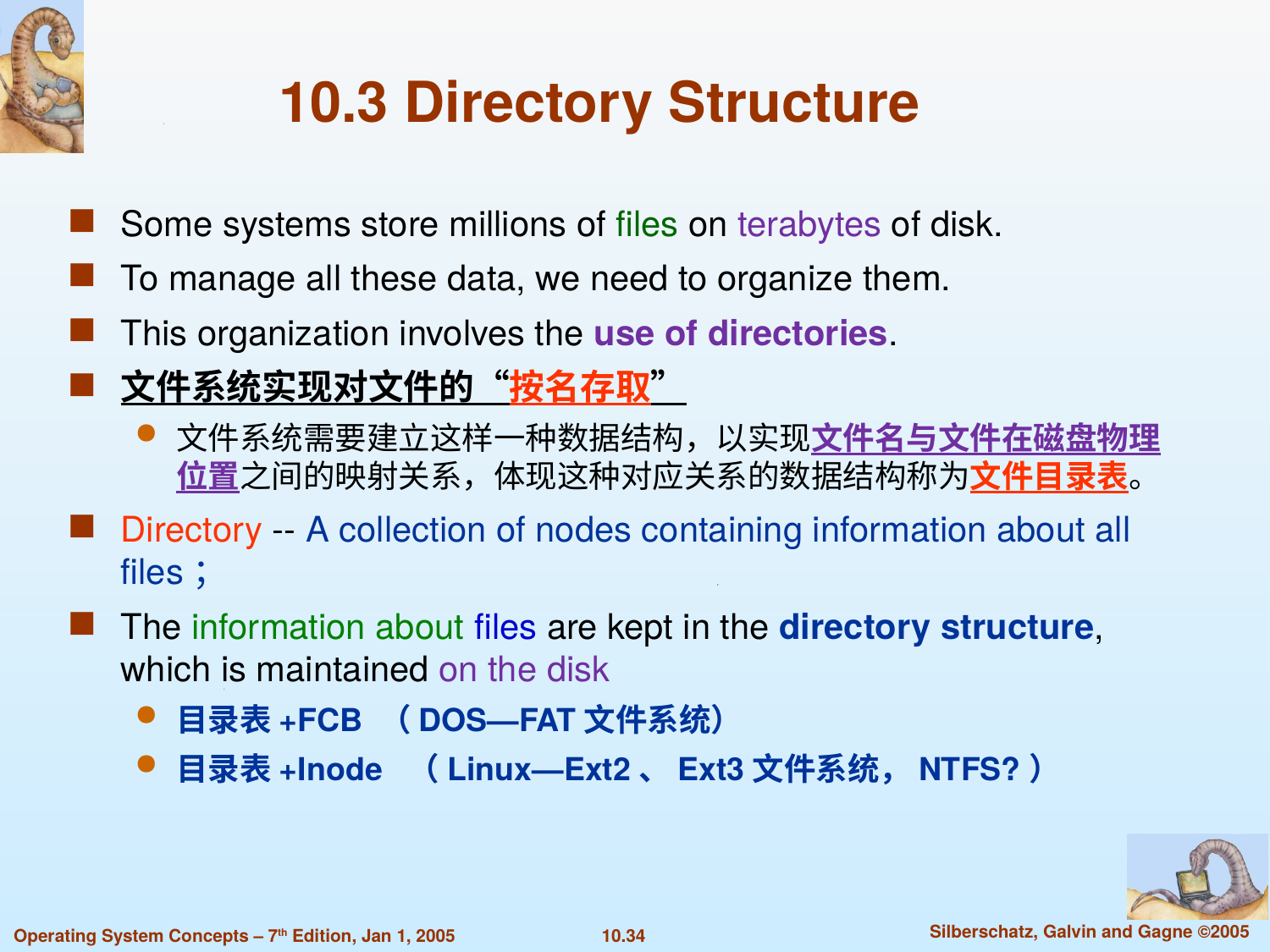

10.3 Directory Structure
Some systems store millions of files on terabytes of disk.
To manage all these data, we need to organize them.
This organization involves the use of directories.
文件系统实现对文件的“按名存取”
文件系统需要建立这样一种数据结构，以实现文件名与文件在磁盘物理位置之间的映射关系，体现这种对应关系的数据结构称为文件目录表。
Directory -- A collection of nodes containing information about all files；
The information about files are kept in the directory structure, which is maintained on the disk
目录表+FCB （DOS—FAT文件系统）
目录表+Inode  （Linux—Ext2、Ext3文件系统，NTFS?）